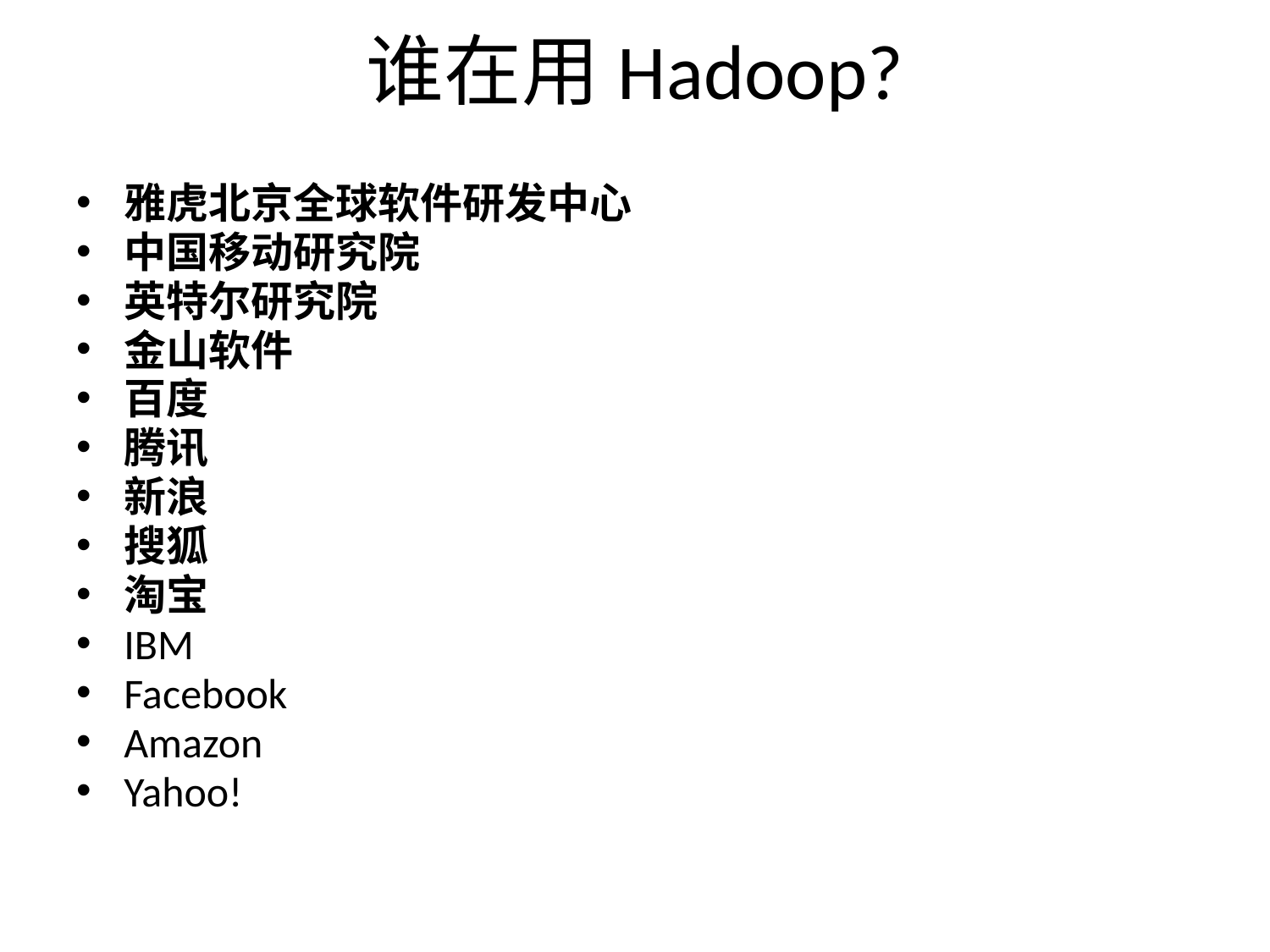

谁在用Hadoop?
雅虎北京全球软件研发中心
中国移动研究院
英特尔研究院
金山软件
百度
腾讯
新浪
搜狐
淘宝
IBM
Facebook
Amazon
Yahoo!